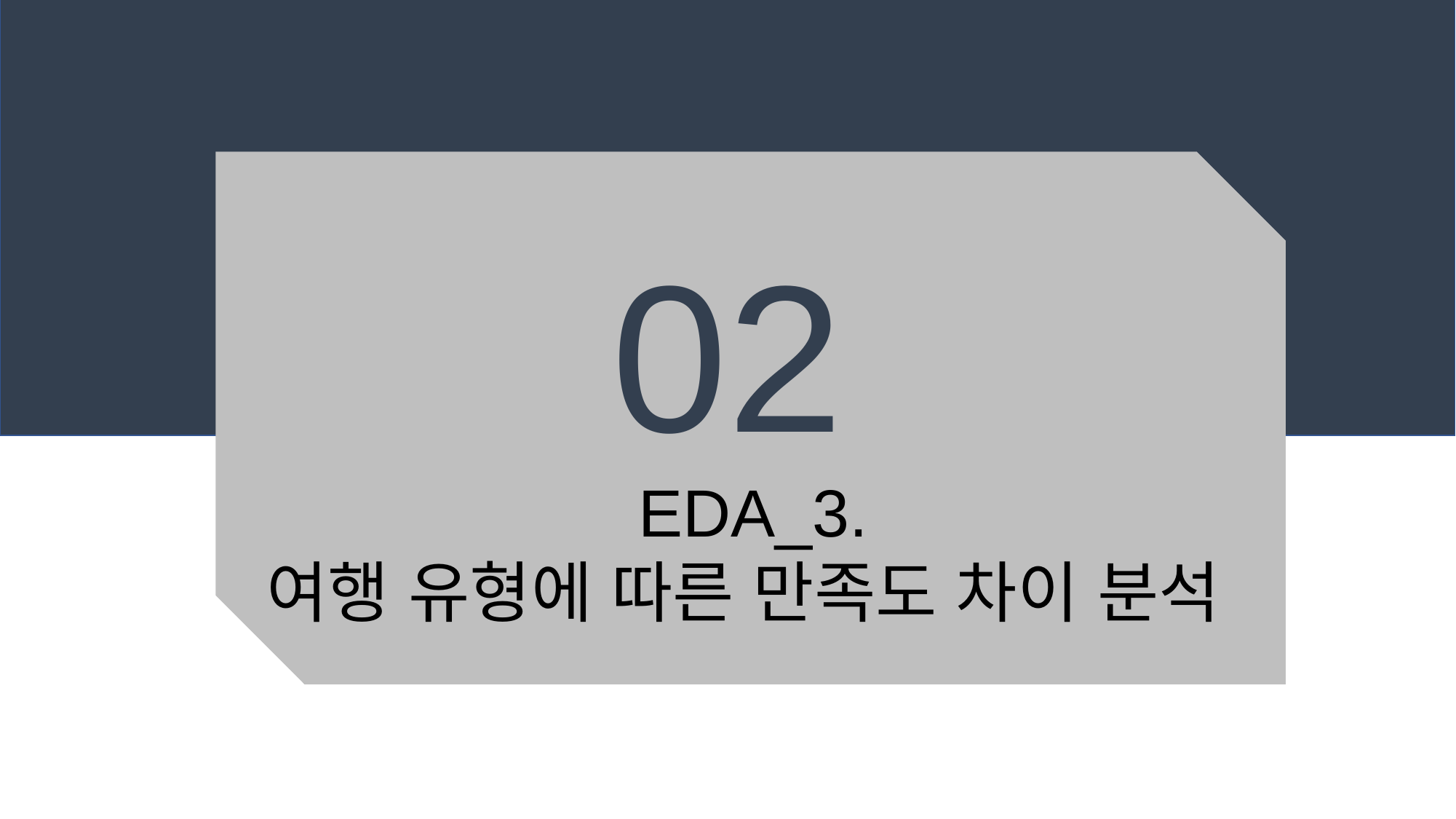

02
EDA_3.
여행 유형에 따른 만족도 차이 분석